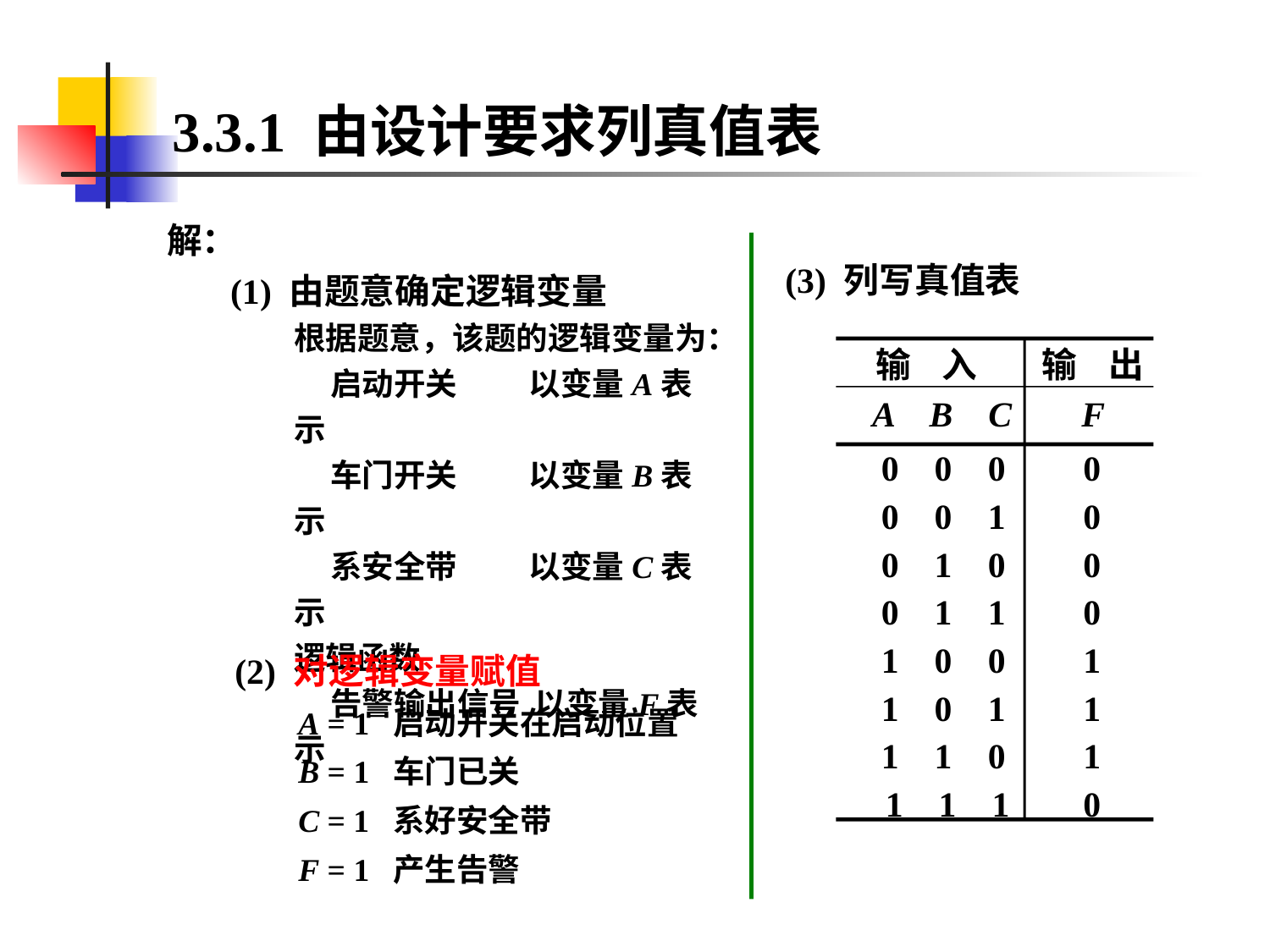

# 3.3.1 由设计要求列真值表
解：
(1) 由题意确定逻辑变量
根据题意，该题的逻辑变量为：
    启动开关          以变量A表示
    车门开关          以变量B表示
    系安全带          以变量C表示
逻辑函数
    告警输出信号  以变量F表示

(3) 列写真值表

输

入
输

出

A    B    C
F

0    0    0
0
0    0    1
0
0    1    0
0
0    1    1
0
1    0    0
1
1    0    1
1
1    1    0
1
1    1    1
0

(2) 对逻辑变量赋值
A = 1  启动开关在启动位置
B = 1  车门已关
C = 1  系好安全带
F = 1  产生告警